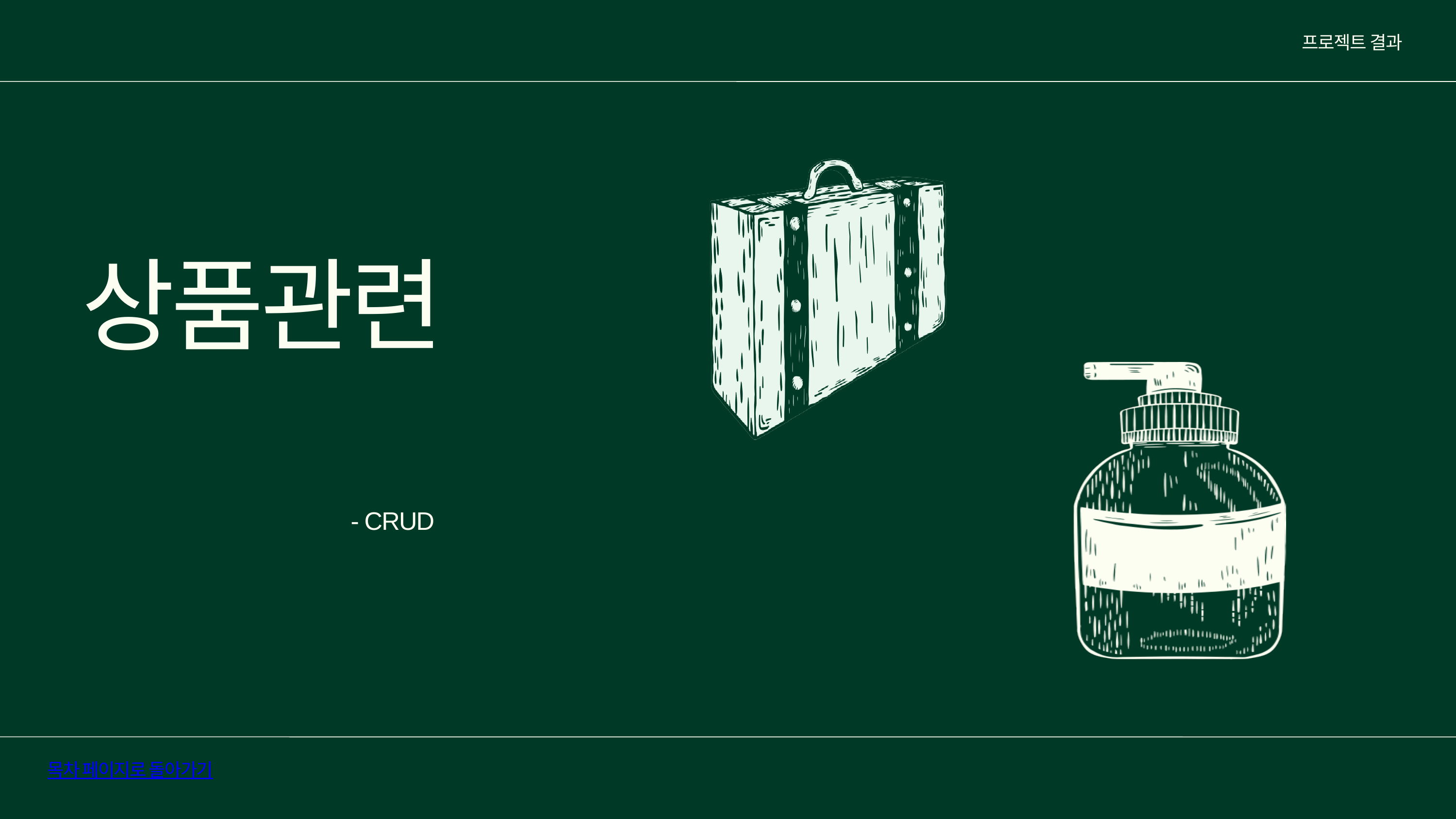

프로젝트 결과

상품관련

- CRUD

목차 페이지로 돌아가기